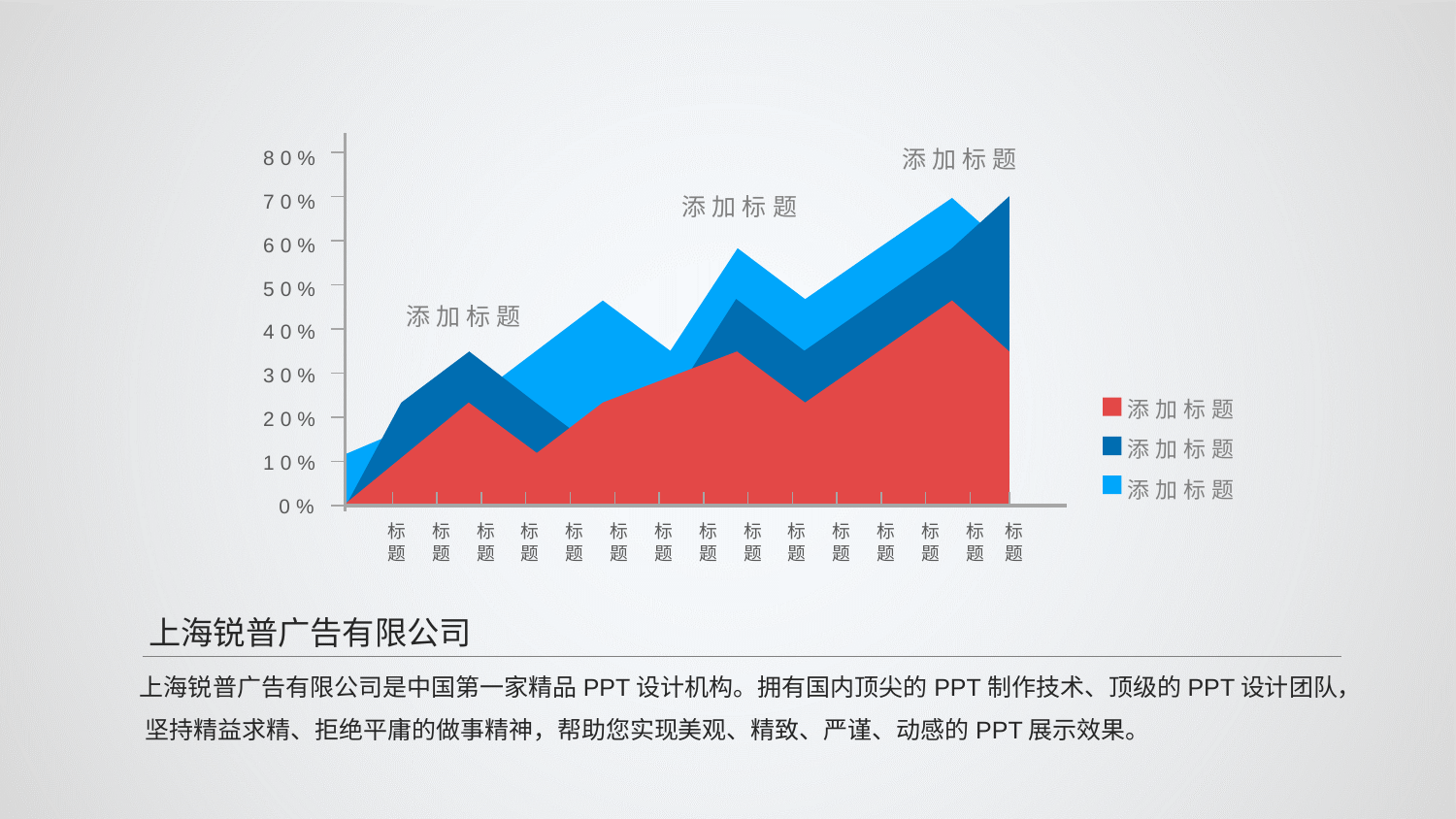

添加标题
80%
70%
添加标题

60%
50%
添加标题

40%
30%
添加标题

20%
添加标题

10%
添加标题

0%
标题
标题
标题
标题
标题
标题
标题
标题
标题
标题
标题
标题
标题
标题
标题
上海锐普广告有限公司
上海锐普广告有限公司是中国第一家精品PPT设计机构。拥有国内顶尖的PPT制作技术、顶级的PPT设计团队， 坚持精益求精、拒绝平庸的做事精神，帮助您实现美观、精致、严谨、动感的PPT展示效果。